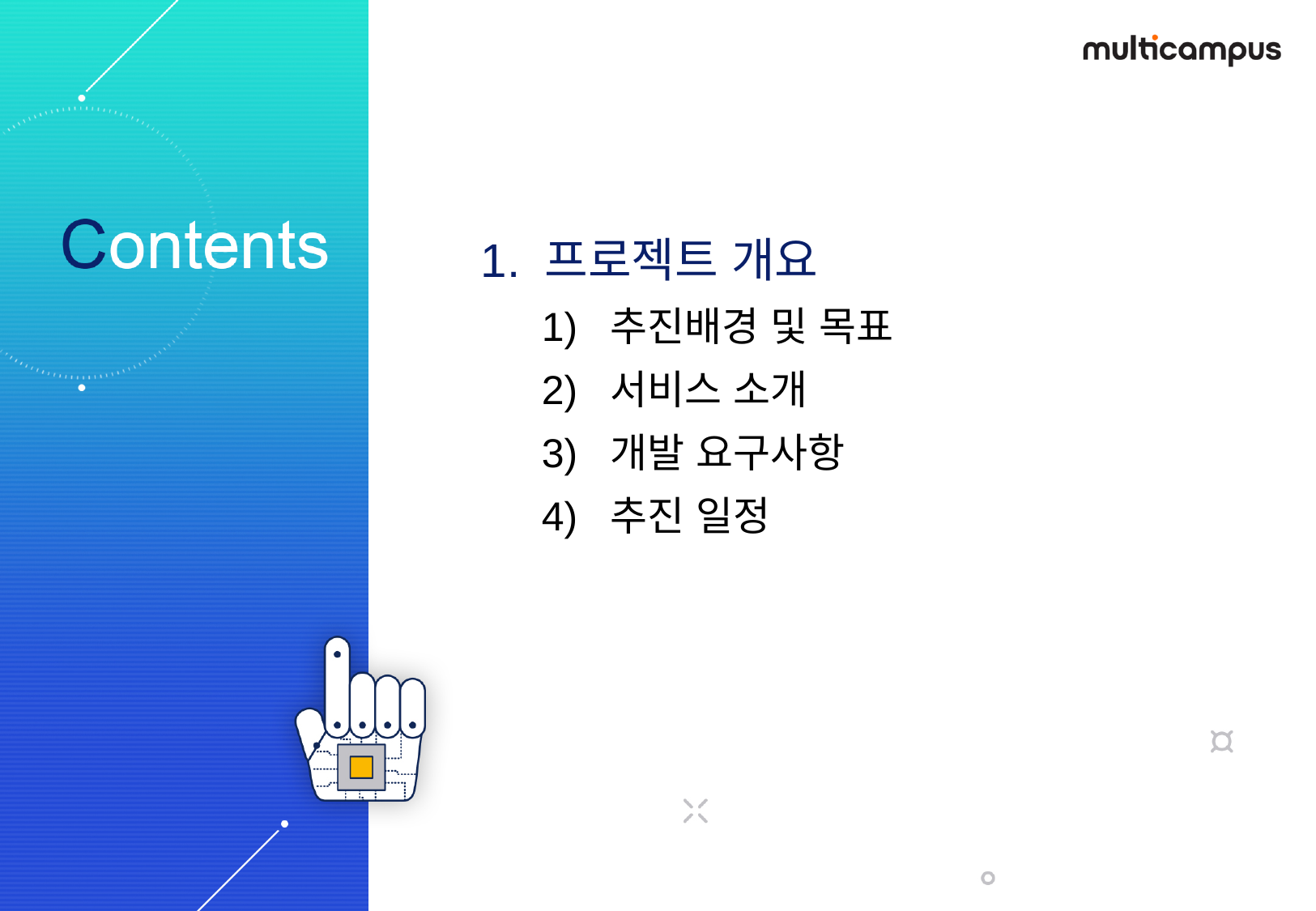

1. 프로젝트 개요
추진배경 및 목표
서비스 소개
개발 요구사항
추진 일정